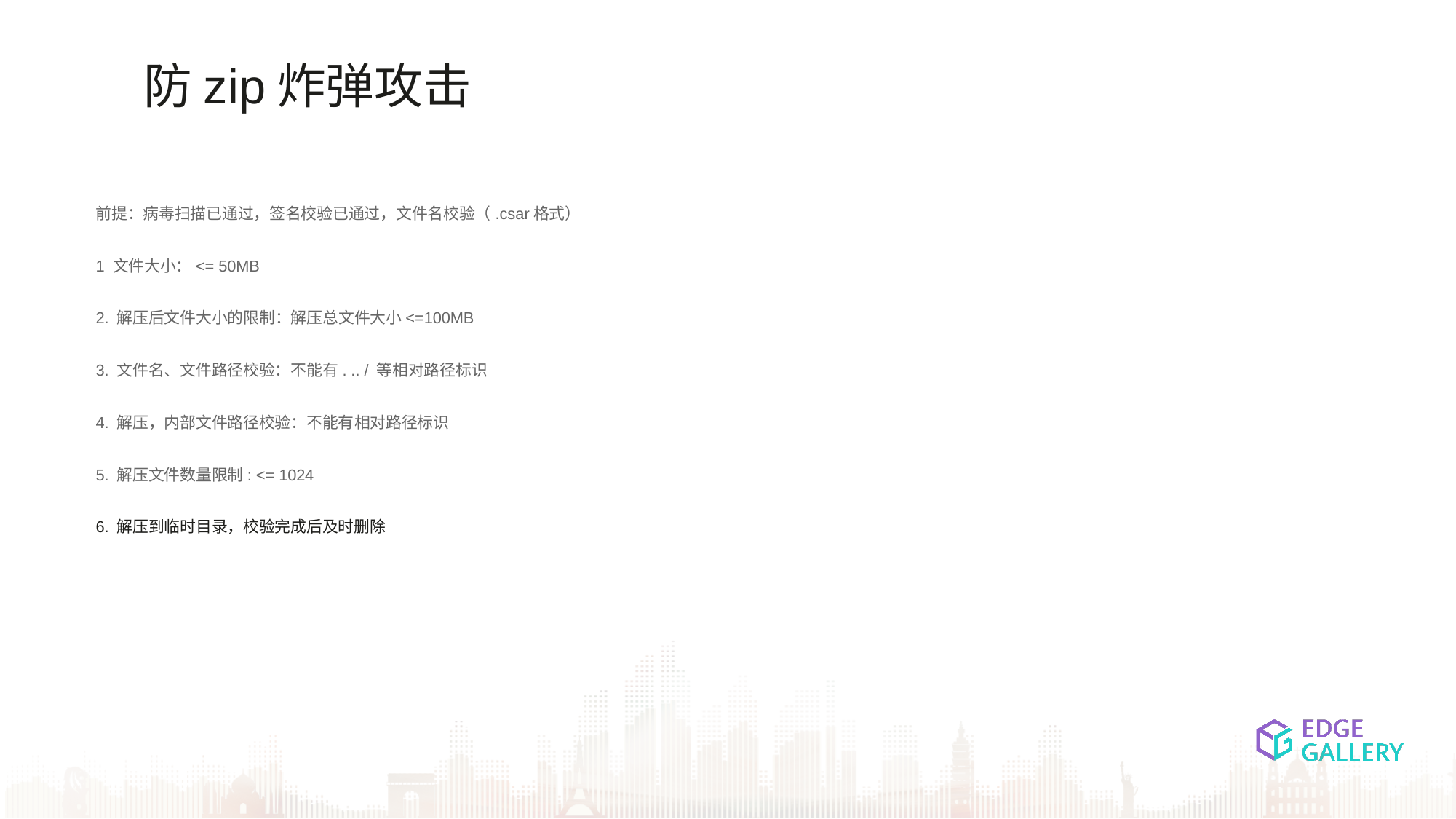

防zip炸弹攻击
前提：病毒扫描已通过，签名校验已通过，文件名校验（.csar格式）
1 文件大小：<= 50MB
2. 解压后文件大小的限制：解压总文件大小<=100MB
3. 文件名、文件路径校验：不能有. .. / 等相对路径标识
4. 解压，内部文件路径校验：不能有相对路径标识
5. 解压文件数量限制: <= 1024
6. 解压到临时目录，校验完成后及时删除